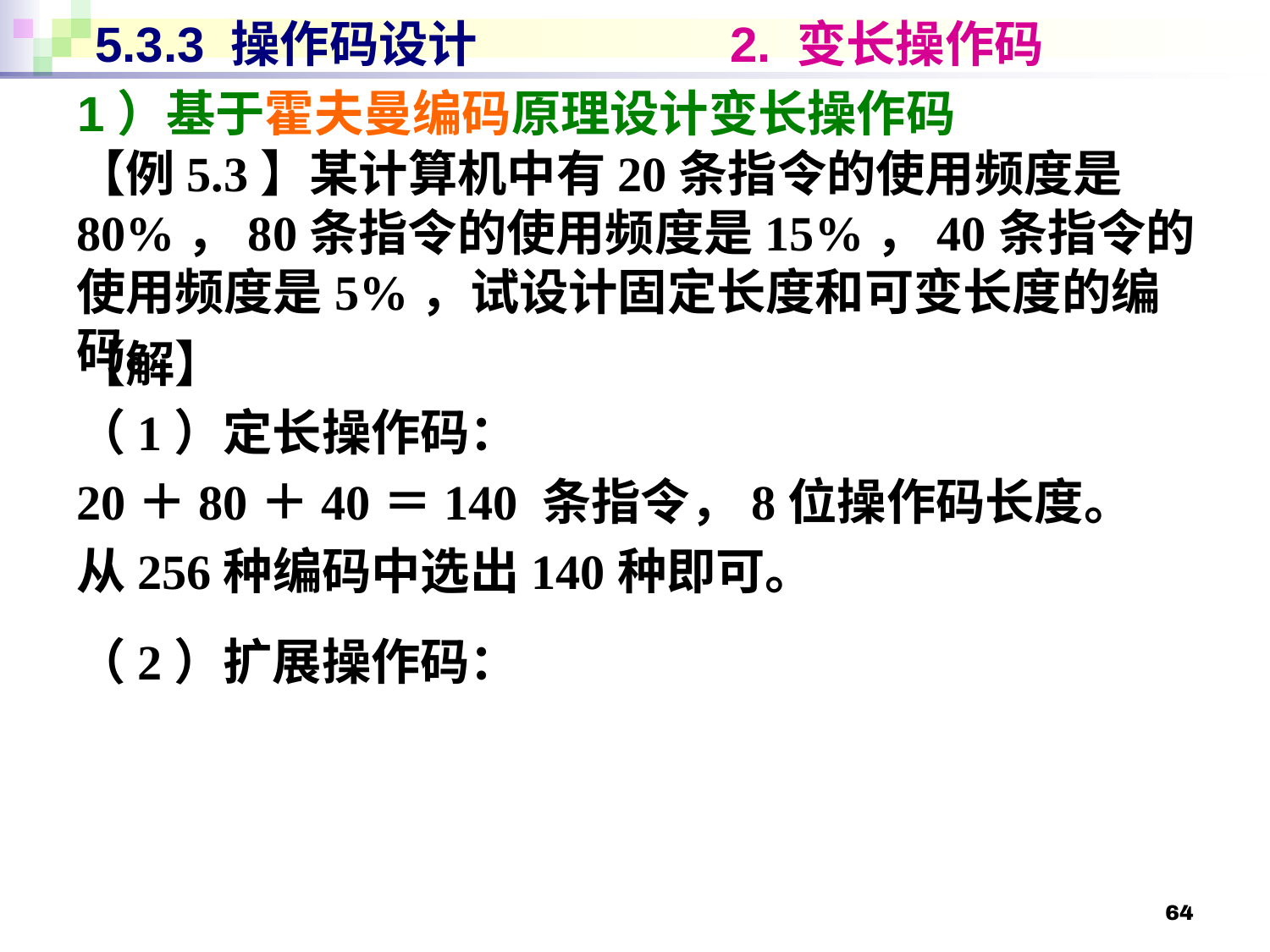

# 5.3.3 操作码设计		2. 变长操作码
1）基于霍夫曼编码原理设计变长操作码
【例5.3】某计算机中有20条指令的使用频度是80%，80条指令的使用频度是15%，40条指令的使用频度是5%，试设计固定长度和可变长度的编码。
【解】
（1）定长操作码：
20＋80＋40＝140 条指令，8位操作码长度。
从256种编码中选出140种即可。
（2）扩展操作码：
64